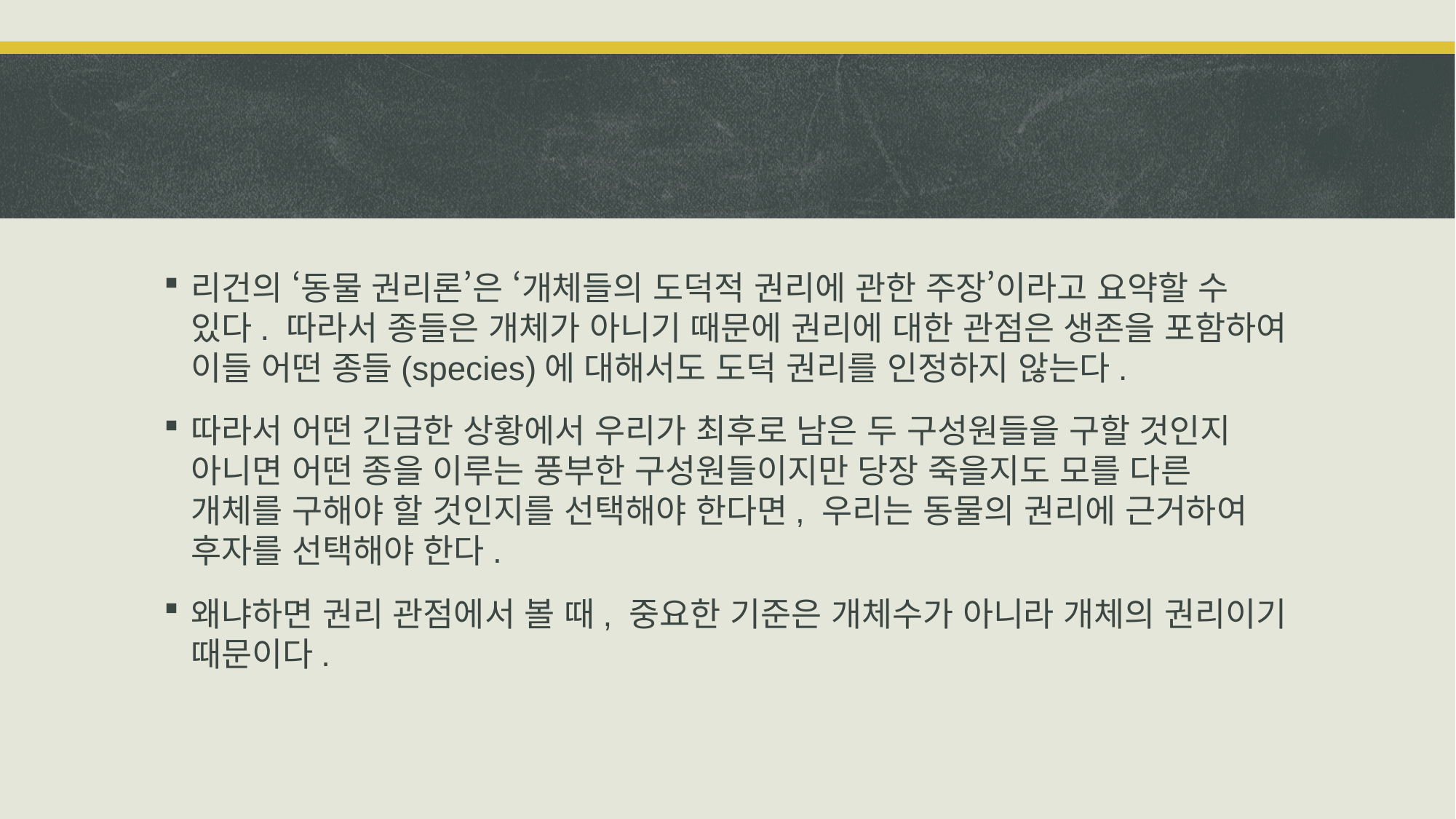

#
리건의 ‘동물 권리론’은 ‘개체들의 도덕적 권리에 관한 주장’이라고 요약할 수 있다. 따라서 종들은 개체가 아니기 때문에 권리에 대한 관점은 생존을 포함하여 이들 어떤 종들(species)에 대해서도 도덕 권리를 인정하지 않는다.
따라서 어떤 긴급한 상황에서 우리가 최후로 남은 두 구성원들을 구할 것인지 아니면 어떤 종을 이루는 풍부한 구성원들이지만 당장 죽을지도 모를 다른 개체를 구해야 할 것인지를 선택해야 한다면, 우리는 동물의 권리에 근거하여 후자를 선택해야 한다.
왜냐하면 권리 관점에서 볼 때, 중요한 기준은 개체수가 아니라 개체의 권리이기 때문이다.